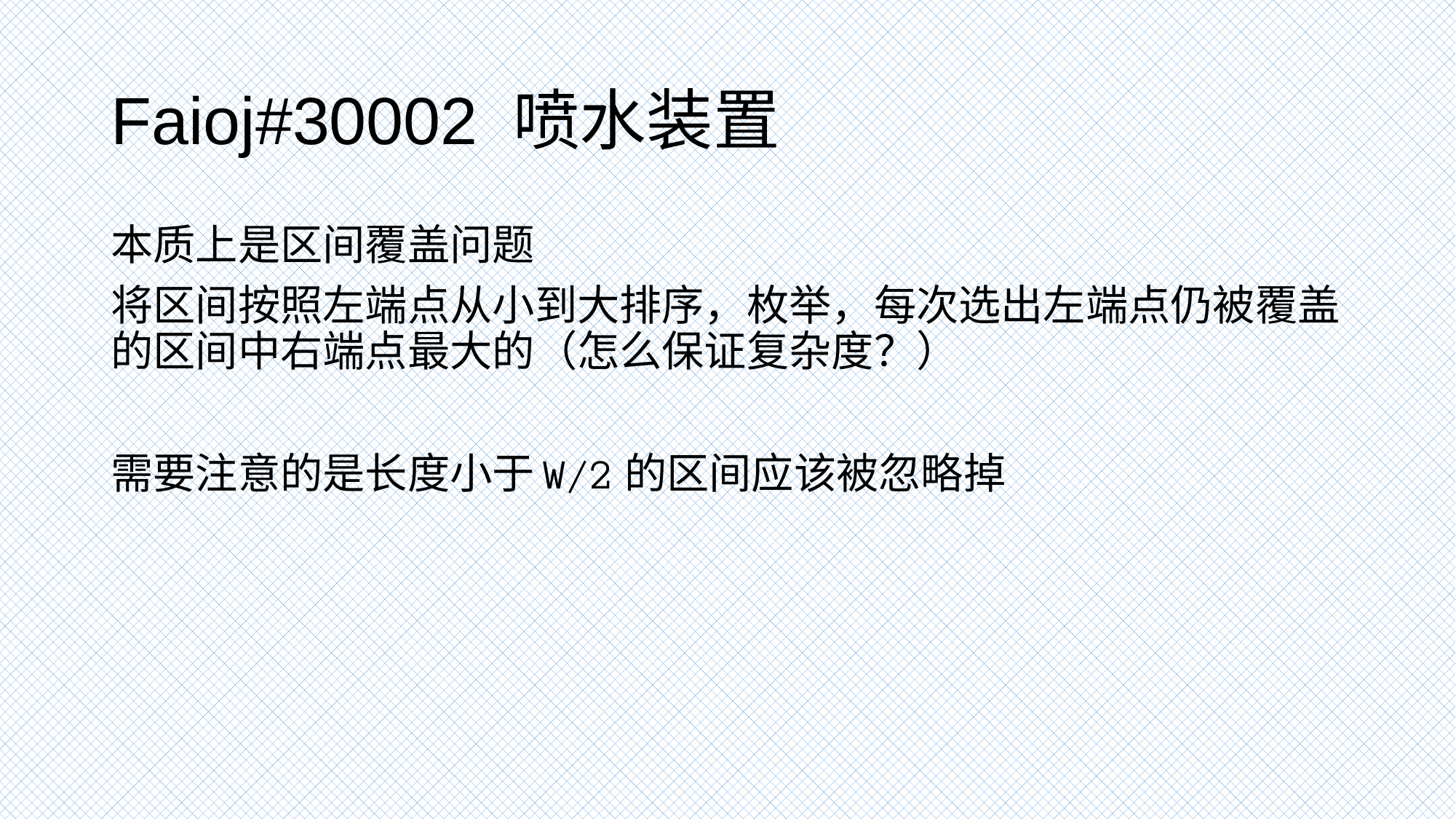

# Faioj#30002 喷水装置
本质上是区间覆盖问题
将区间按照左端点从小到大排序，枚举，每次选出左端点仍被覆盖的区间中右端点最大的（怎么保证复杂度？）

需要注意的是长度小于W/2的区间应该被忽略掉